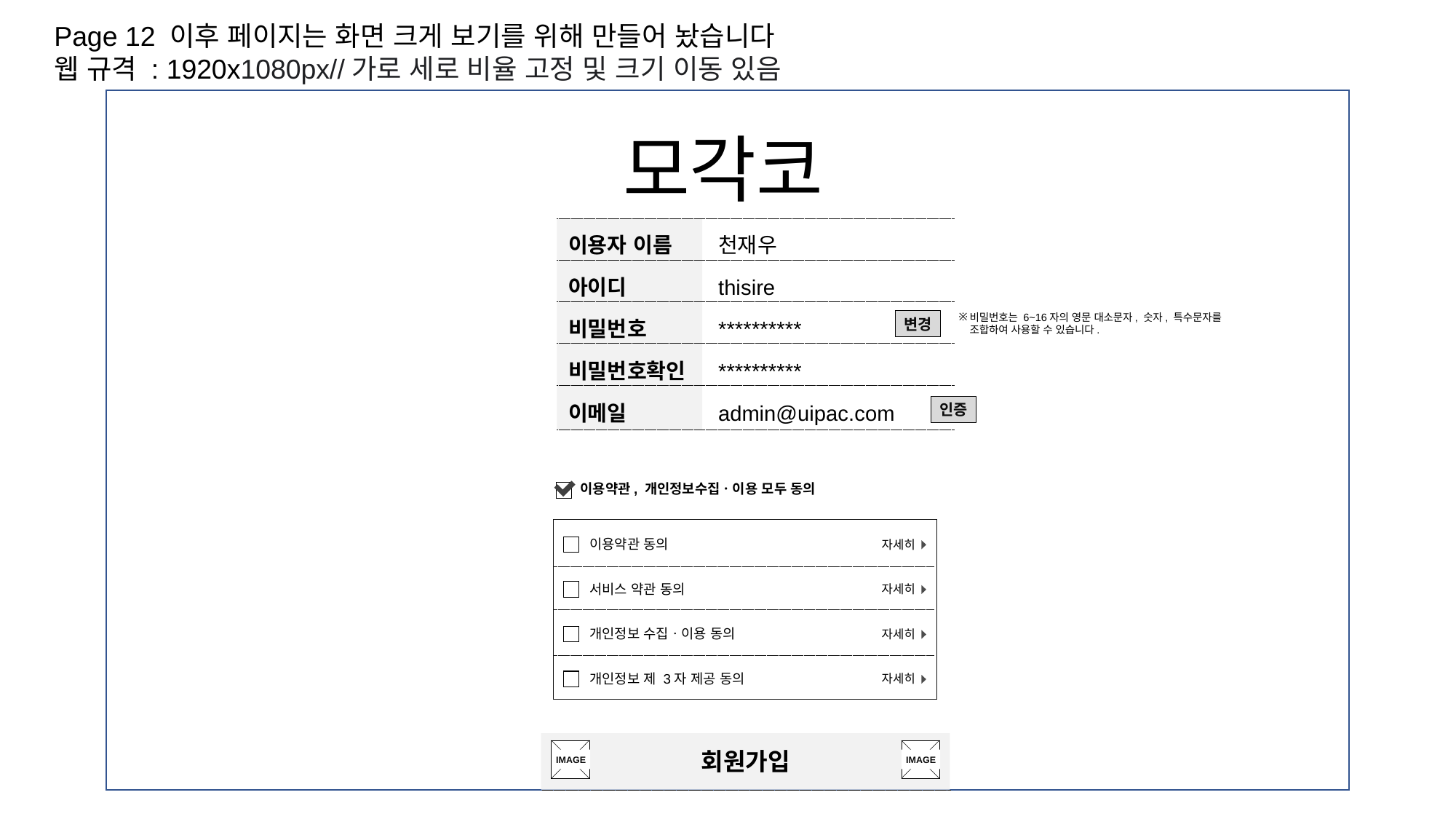

Page 12 이후 페이지는 화면 크게 보기를 위해 만들어 놨습니다
웹 규격 : 1920x1080px//가로 세로 비율 고정 및 크기 이동 있음
모각코

이용자 이름
아이디
비밀번호
비밀번호확인
이메일
천재우
thisire
**********
**********
admin@uipac.com
변경
인증
비밀번호는 6~16자의 영문 대소문자, 숫자, 특수문자를 조합하여 사용할 수 있습니다.

이용약관, 개인정보수집ㆍ이용 모두 동의

이용약관 동의

자세히

서비스 약관 동의

자세히

개인정보 수집ㆍ이용 동의

자세히

개인정보 제 3자 제공 동의

자세히

IMAGE

IMAGE
회원가입